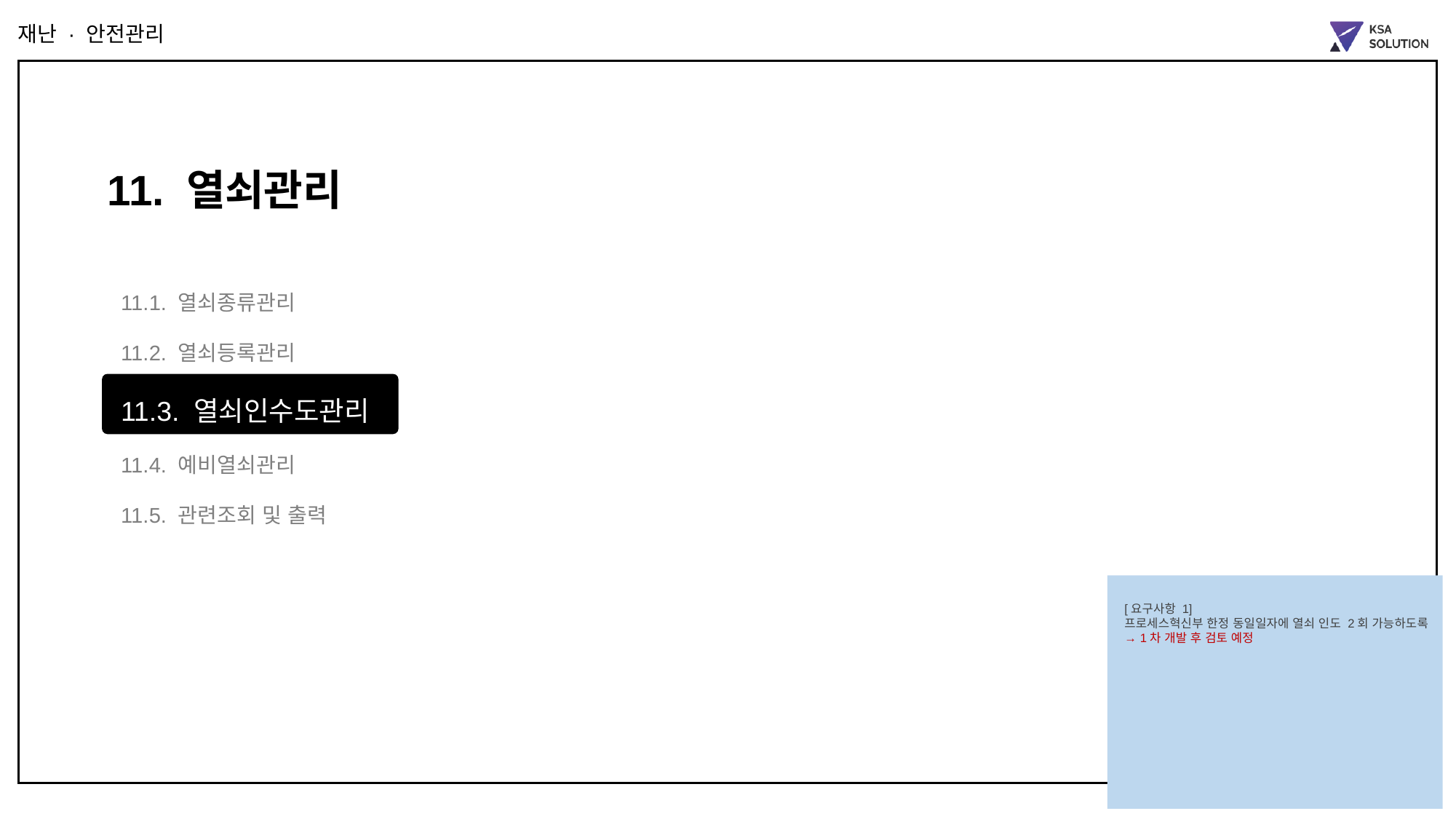

재난 · 안전관리
11. 열쇠관리
11.1. 열쇠종류관리
11.2. 열쇠등록관리
11.3. 열쇠인수도관리
11.4. 예비열쇠관리
11.5. 관련조회 및 출력

[요구사항 1]
프로세스혁신부 한정 동일일자에 열쇠 인도 2회 가능하도록
→ 1차 개발 후 검토 예정